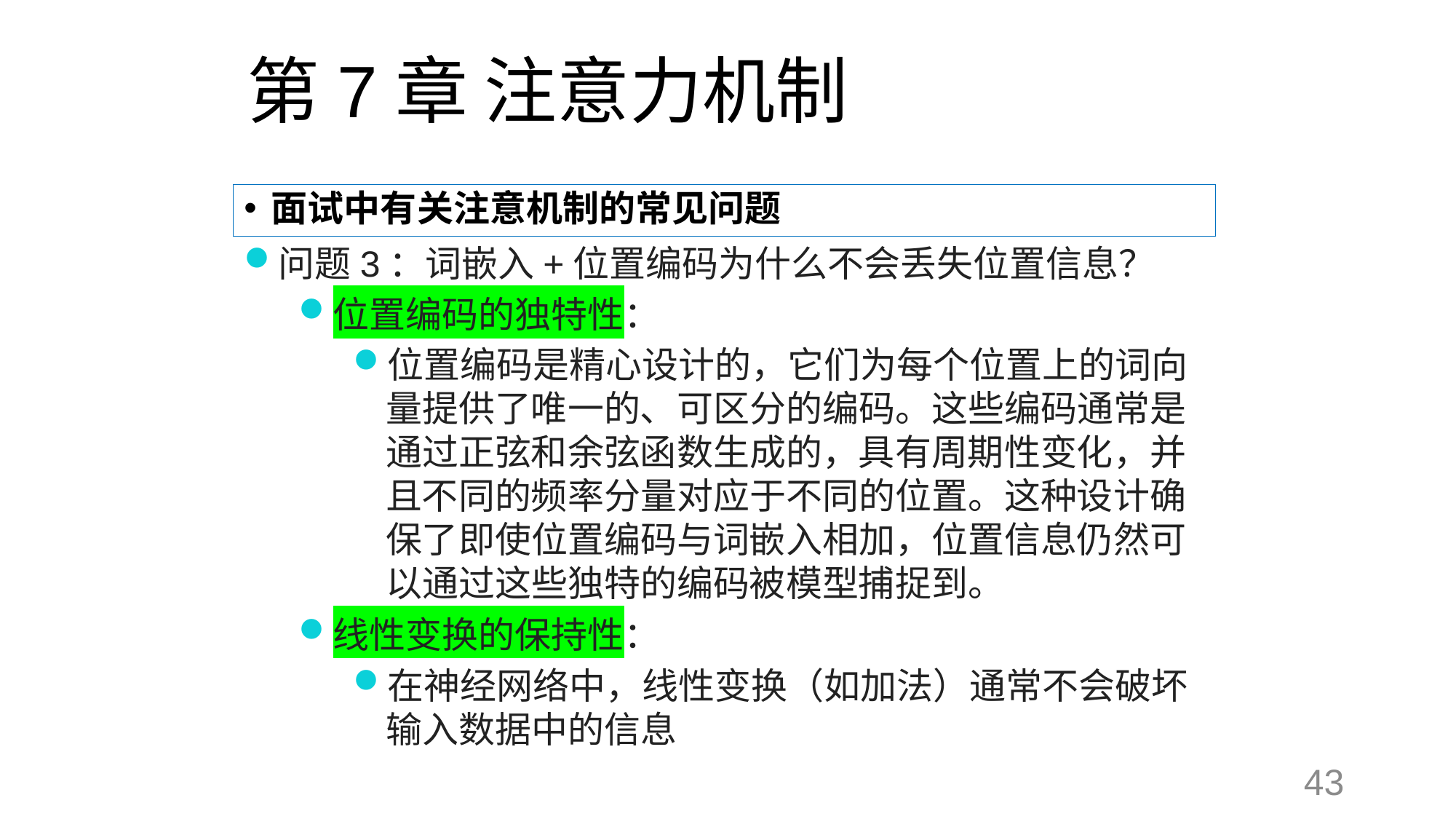

# 第7章 注意力机制
面试中有关注意机制的常见问题

问题3：词嵌入+位置编码为什么不会丢失位置信息？
位置编码的独特性：
位置编码是精心设计的，它们为每个位置上的词向量提供了唯一的、可区分的编码。这些编码通常是通过正弦和余弦函数生成的，具有周期性变化，并且不同的频率分量对应于不同的位置。这种设计确保了即使位置编码与词嵌入相加，位置信息仍然可以通过这些独特的编码被模型捕捉到。
线性变换的保持性：
在神经网络中，线性变换（如加法）通常不会破坏输入数据中的信息
43